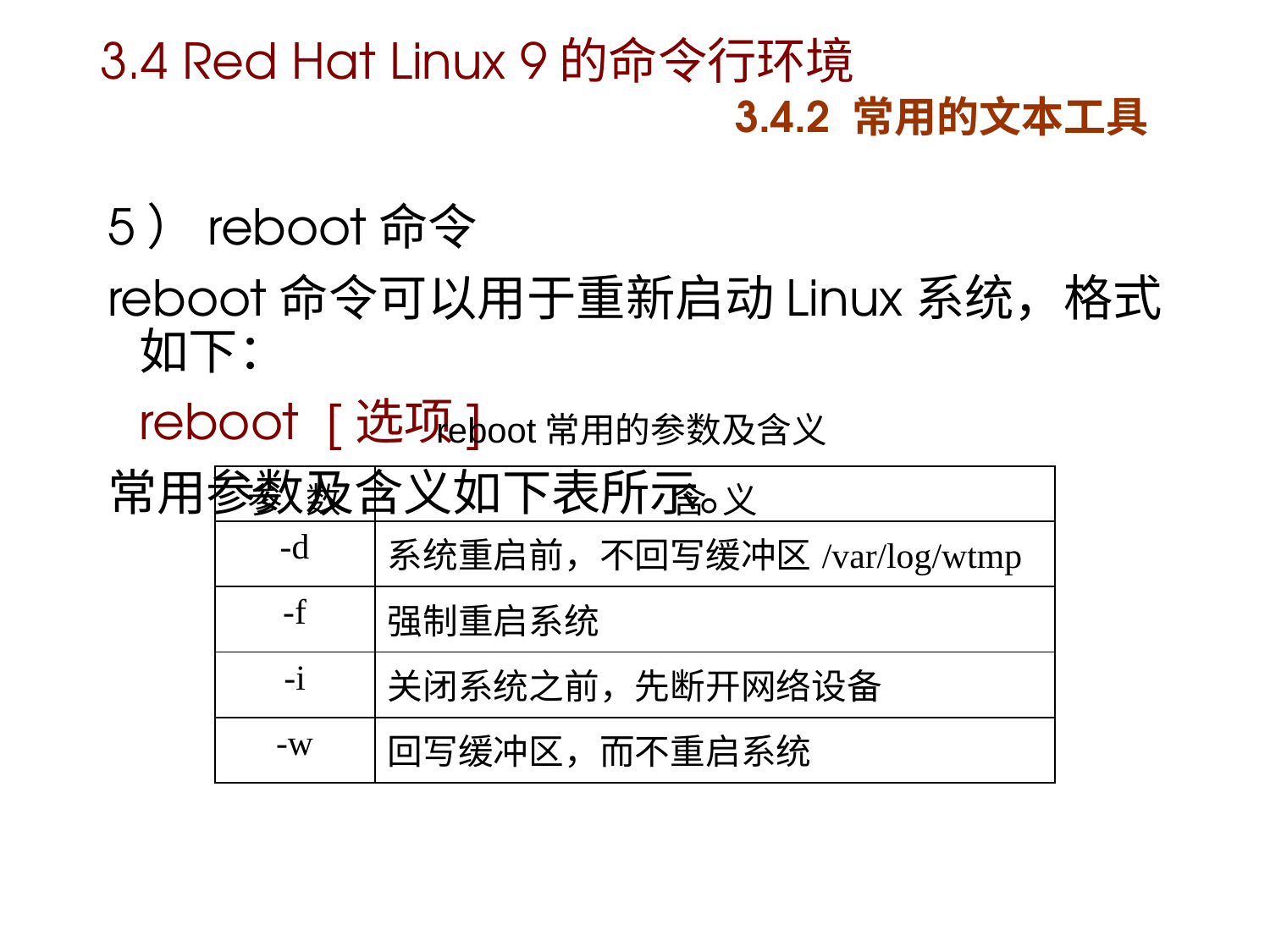

# 3.4 Red Hat Linux 9的命令行环境 3.4.2 常用的文本工具
5）reboot命令
reboot命令可以用于重新启动Linux系统，格式如下：
	reboot  [选项]
常用参数及含义如下表所示。
 reboot常用的参数及含义
| 参 数 | 含 义 |
| --- | --- |
| -d | 系统重启前，不回写缓冲区/var/log/wtmp |
| -f | 强制重启系统 |
| -i | 关闭系统之前，先断开网络设备 |
| -w | 回写缓冲区，而不重启系统 |